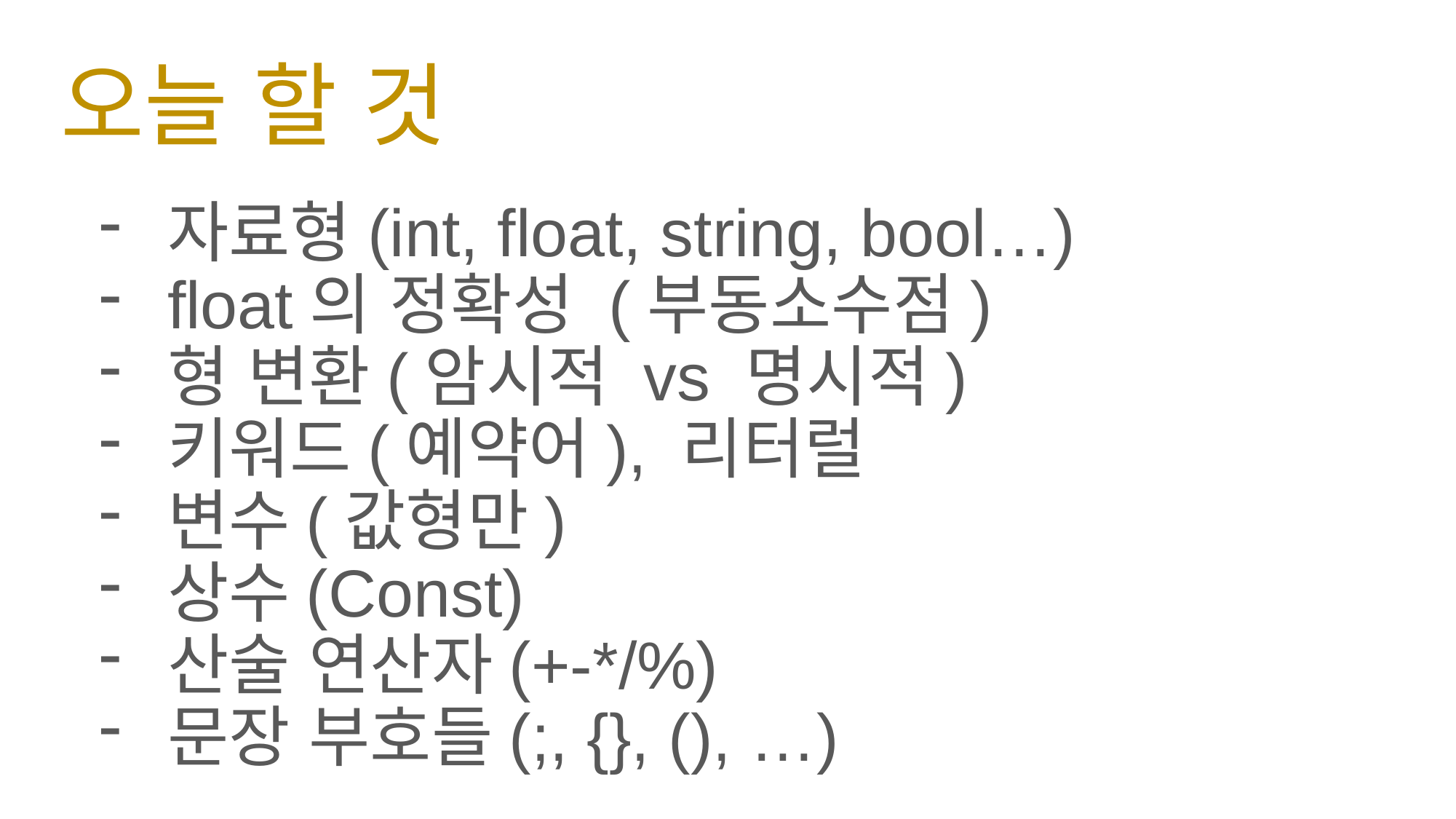

# 오늘 할 것
자료형(int, float, string, bool…)
float의 정확성 (부동소수점)
형 변환(암시적 vs 명시적)
키워드(예약어), 리터럴
변수(값형만)
상수(Const)
산술 연산자(+-*/%)
문장 부호들(;, {}, (), …)